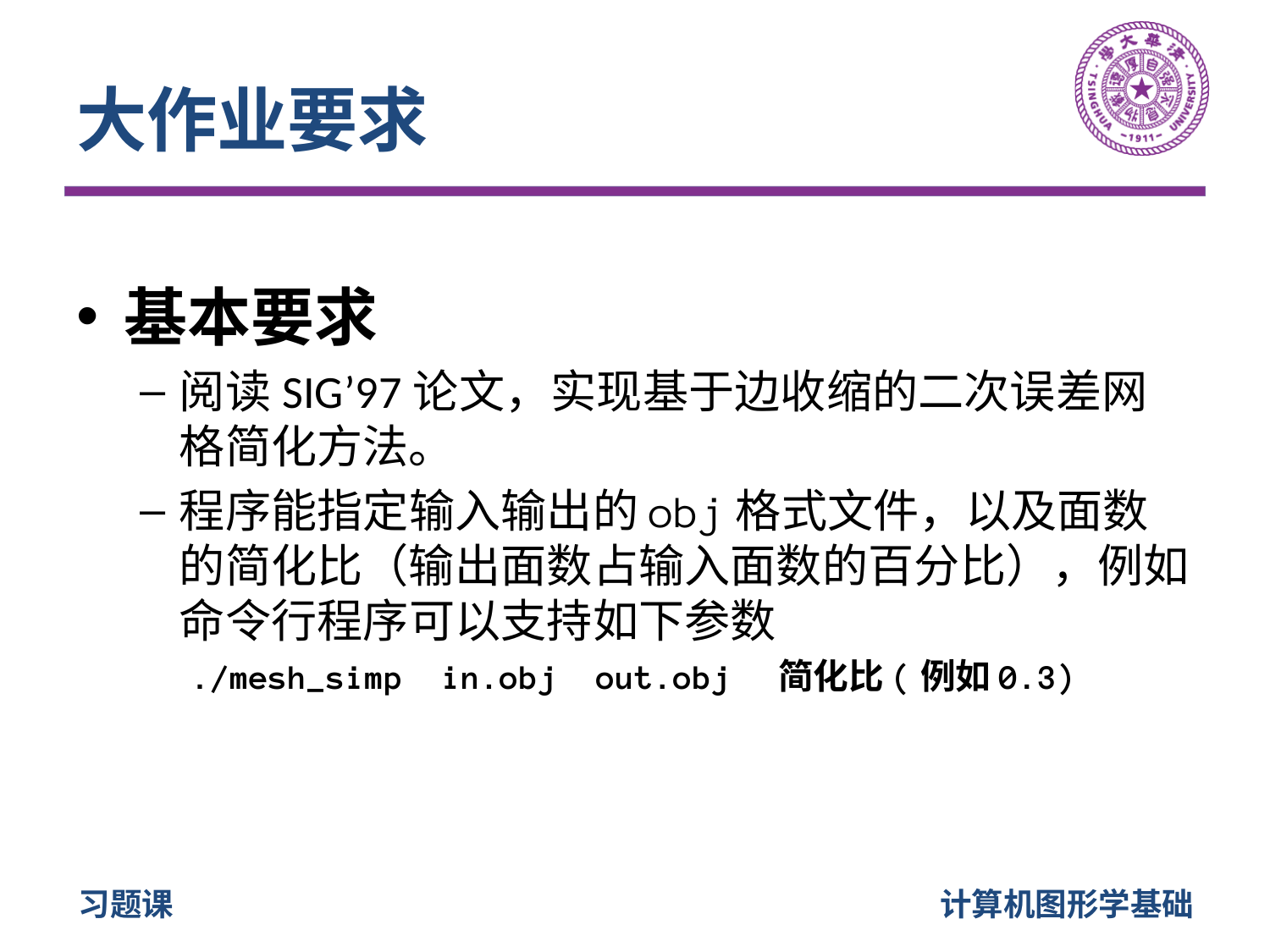

# 大作业要求
基本要求
阅读SIG’97论文，实现基于边收缩的二次误差网格简化方法。
程序能指定输入输出的obj格式文件，以及面数的简化比（输出面数占输入面数的百分比），例如命令行程序可以支持如下参数
./mesh_simp  in.obj  out.obj  简化比(例如0.3)